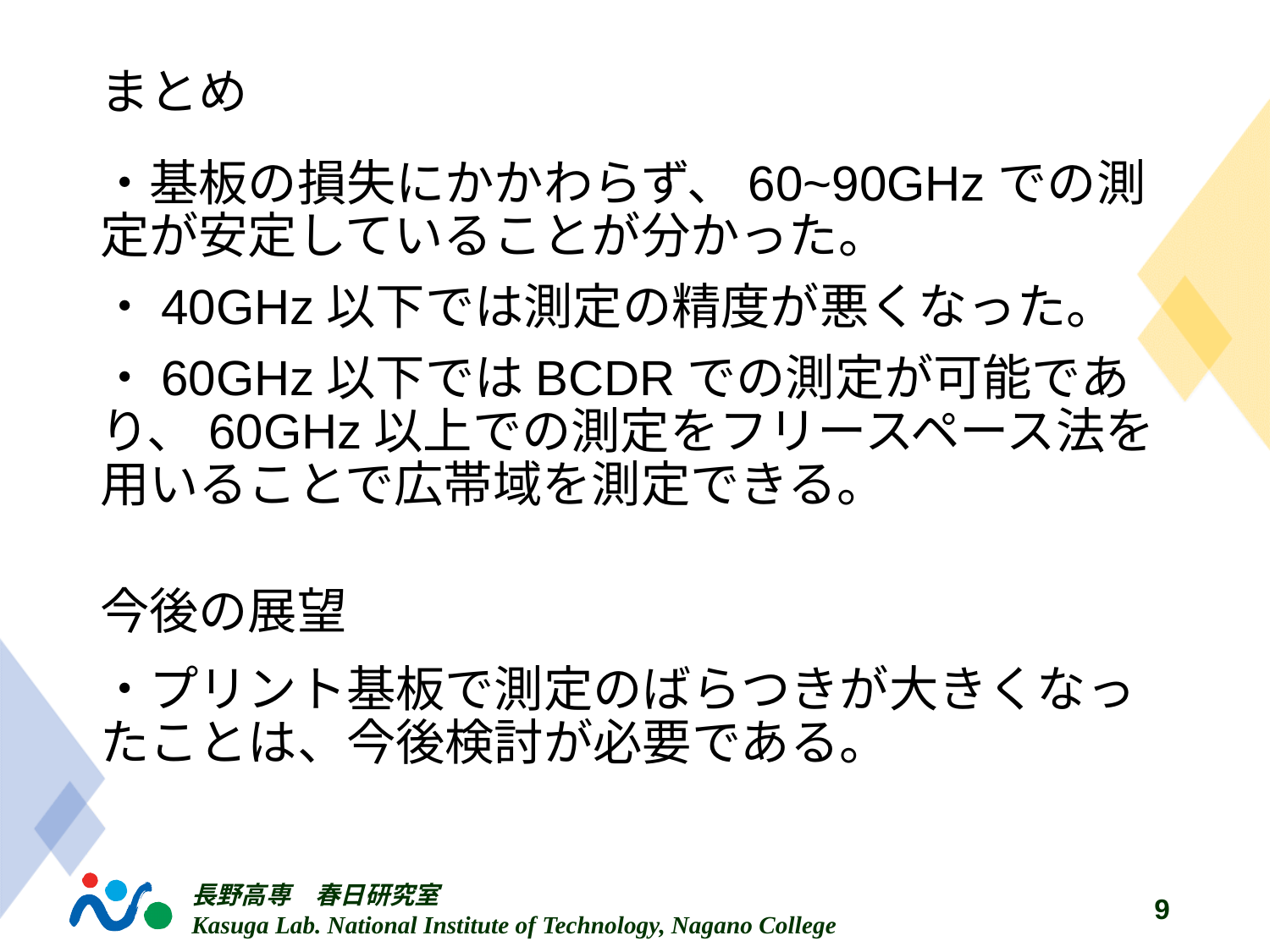

# まとめ
・基板の損失にかかわらず、60~90GHzでの測定が安定していることが分かった。
・40GHz以下では測定の精度が悪くなった。
・60GHz以下ではBCDRでの測定が可能であり、60GHz以上での測定をフリースペース法を用いることで広帯域を測定できる。

・プリント基板で測定のばらつきが大きくなったことは、今後検討が必要である。

今後の展望
9